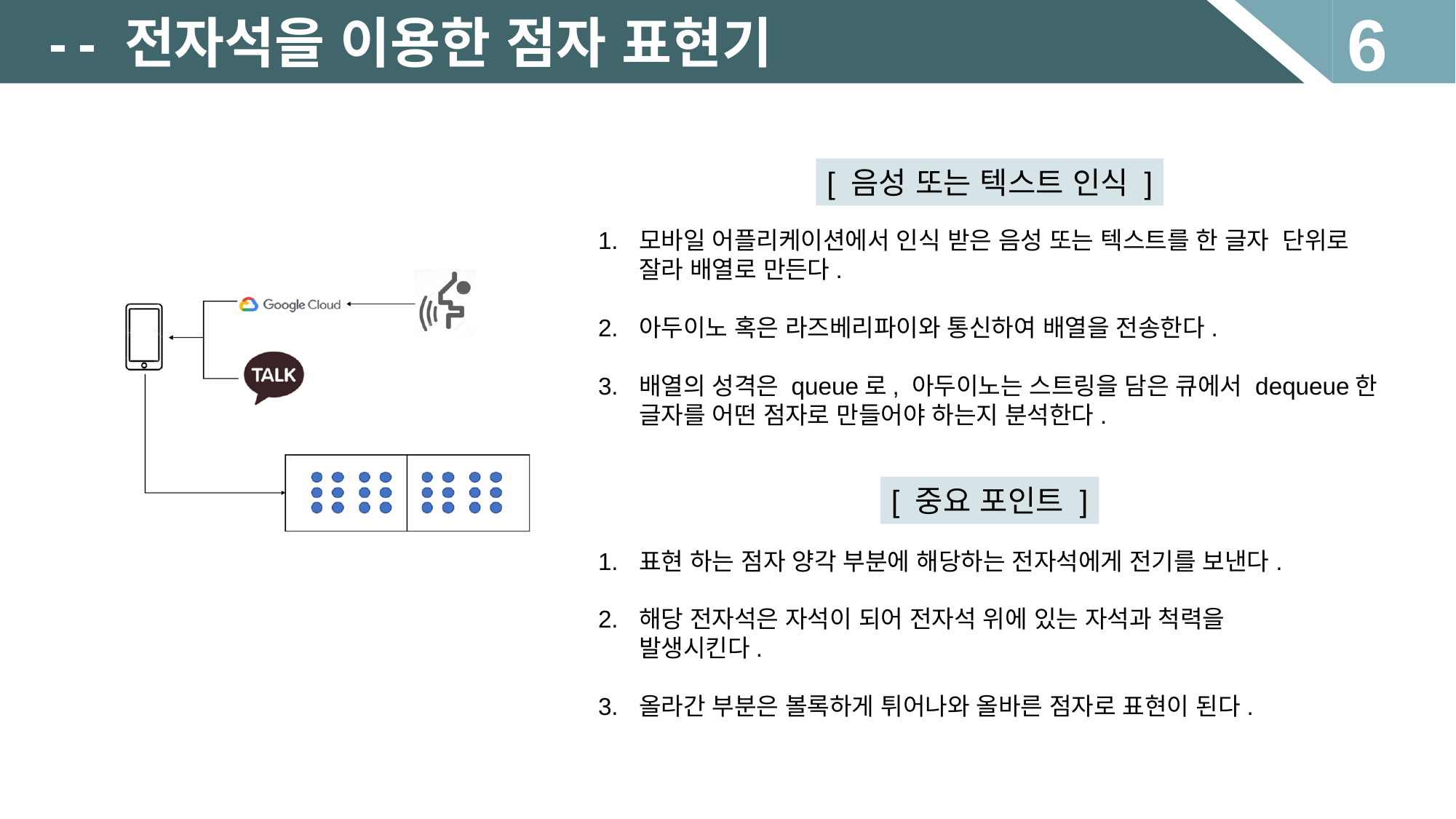

6

-
- 전자석을 이용한 점자 표현기
[ 음성 또는 텍스트 인식 ]
모바일 어플리케이션에서 인식 받은 음성 또는 텍스트를 한 글자  단위로 잘라 배열로 만든다.

아두이노 혹은 라즈베리파이와 통신하여 배열을 전송한다.

배열의 성격은 queue로, 아두이노는 스트링을 담은 큐에서 dequeue한 글자를 어떤 점자로 만들어야 하는지 분석한다.

[ 중요 포인트 ]
표현 하는 점자 양각 부분에 해당하는 전자석에게 전기를 보낸다.

해당 전자석은 자석이 되어 전자석 위에 있는 자석과 척력을            발생시킨다.

올라간 부분은 볼록하게 튀어나와 올바른 점자로 표현이 된다.